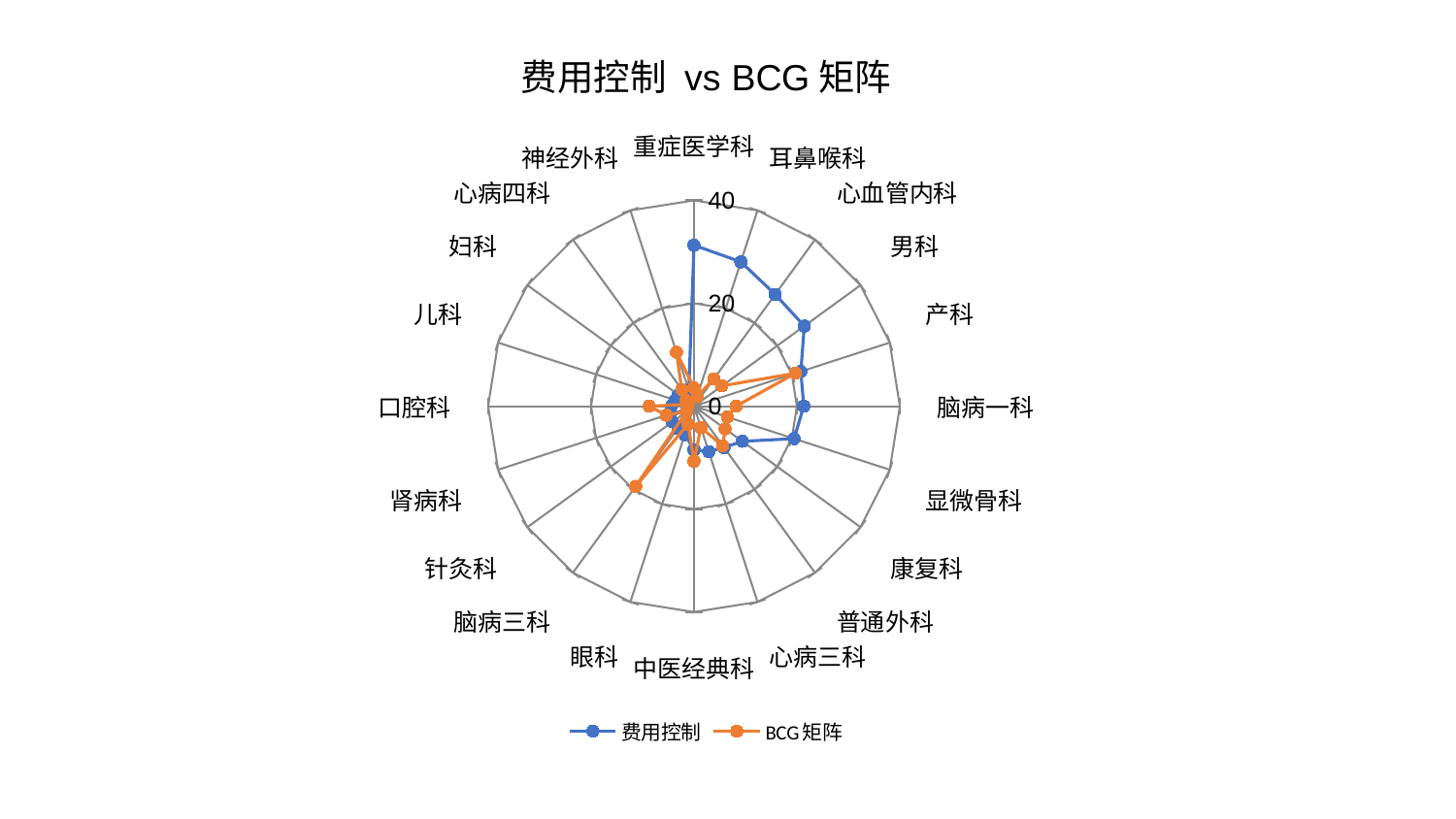

### Chart: 费用控制 vs BCG矩阵

| Category | 费用控制 | BCG矩阵 |
|---|---|---|
| 重症医学科 | 31.28968040351406 | 3.5555862769679387 |
| 耳鼻喉科 | 29.505770841879716 | 2.014351301468059 |
| 心血管内科 | 26.85936069338884 | 6.588854773807939 |
| 男科 | 26.504291245890048 | 6.69908092424823 |
| 产科 | 21.848520456399132 | 20.754063032902835 |
| 脑病一科 | 21.33852592704448 | 8.183097234664135 |
| 显微骨科 | 20.459089746908692 | 6.842109945601063 |
| 康复科 | 11.614162305351751 | 7.501877452901154 |
| 普通外科 | 9.930393992138391 | 9.509757882691192 |
| 心病三科 | 9.315932396699301 | 4.359127164700722 |
| 中医经典科 | 8.442827661581088 | 10.697200189095964 |
| 眼科 | 5.807732916892778 | 3.6834507862234838 |
| 脑病三科 | 5.305186709509818 | 19.270475661818274 |
| 针灸科 | 5.194408277305425 | 1.7577060182441293 |
| 肾病科 | 4.778331655686751 | 5.66231186345864 |
| 口腔科 | 4.373660004937506 | 8.696723878058192 |
| 儿科 | 3.8384311270264195 | 1.1793486053183697 |
| 妇科 | 3.7510861684918284 | 1.8904519508702313 |
| 心病四科 | 3.276187088177812 | 4.025301349705717 |
| 神经外科 | 3.27025190323201 | 11.032926005273897 |
47